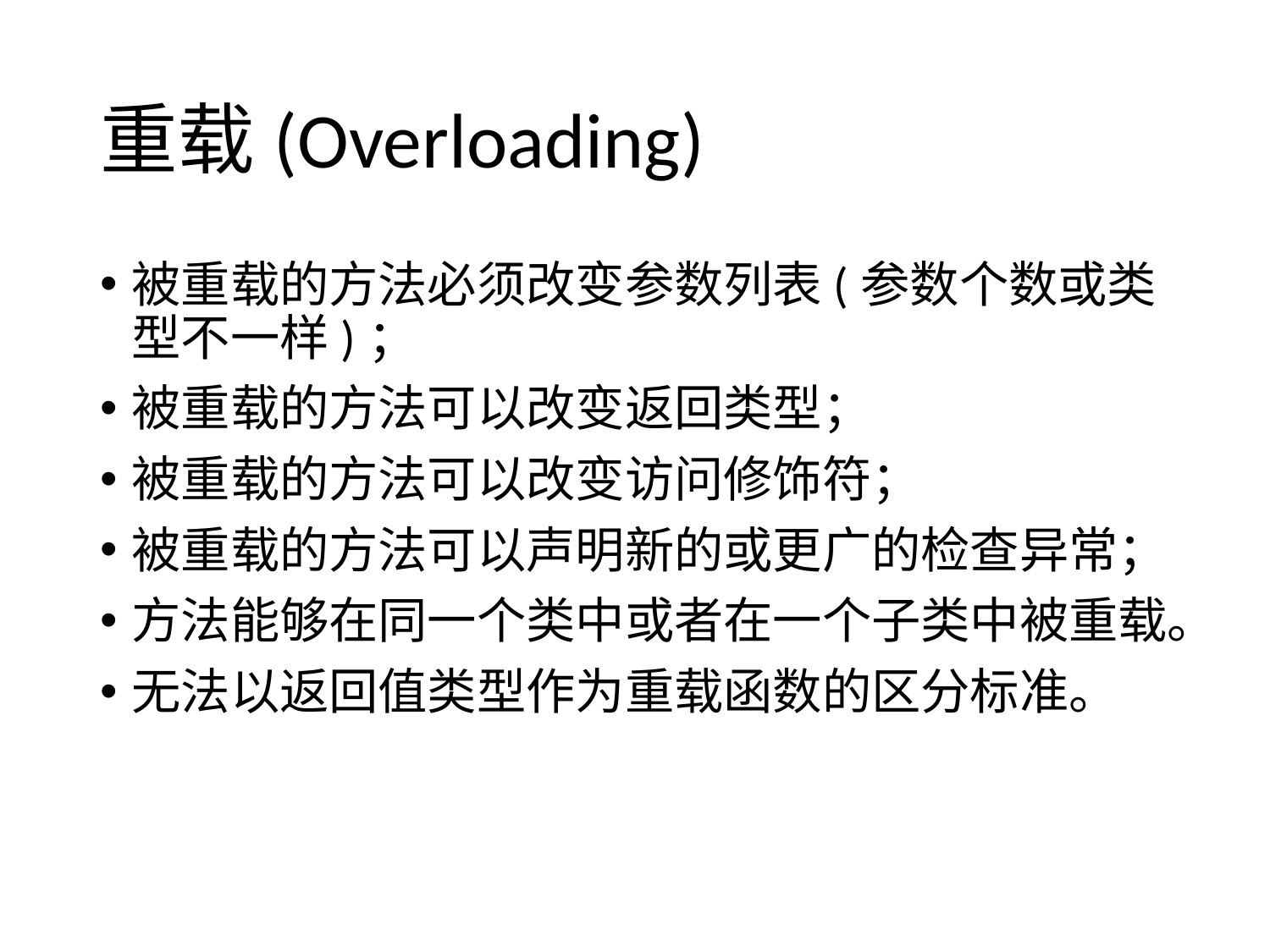

# 重载(Overloading)
被重载的方法必须改变参数列表(参数个数或类型不一样)；
被重载的方法可以改变返回类型；
被重载的方法可以改变访问修饰符；
被重载的方法可以声明新的或更广的检查异常；
方法能够在同一个类中或者在一个子类中被重载。
无法以返回值类型作为重载函数的区分标准。